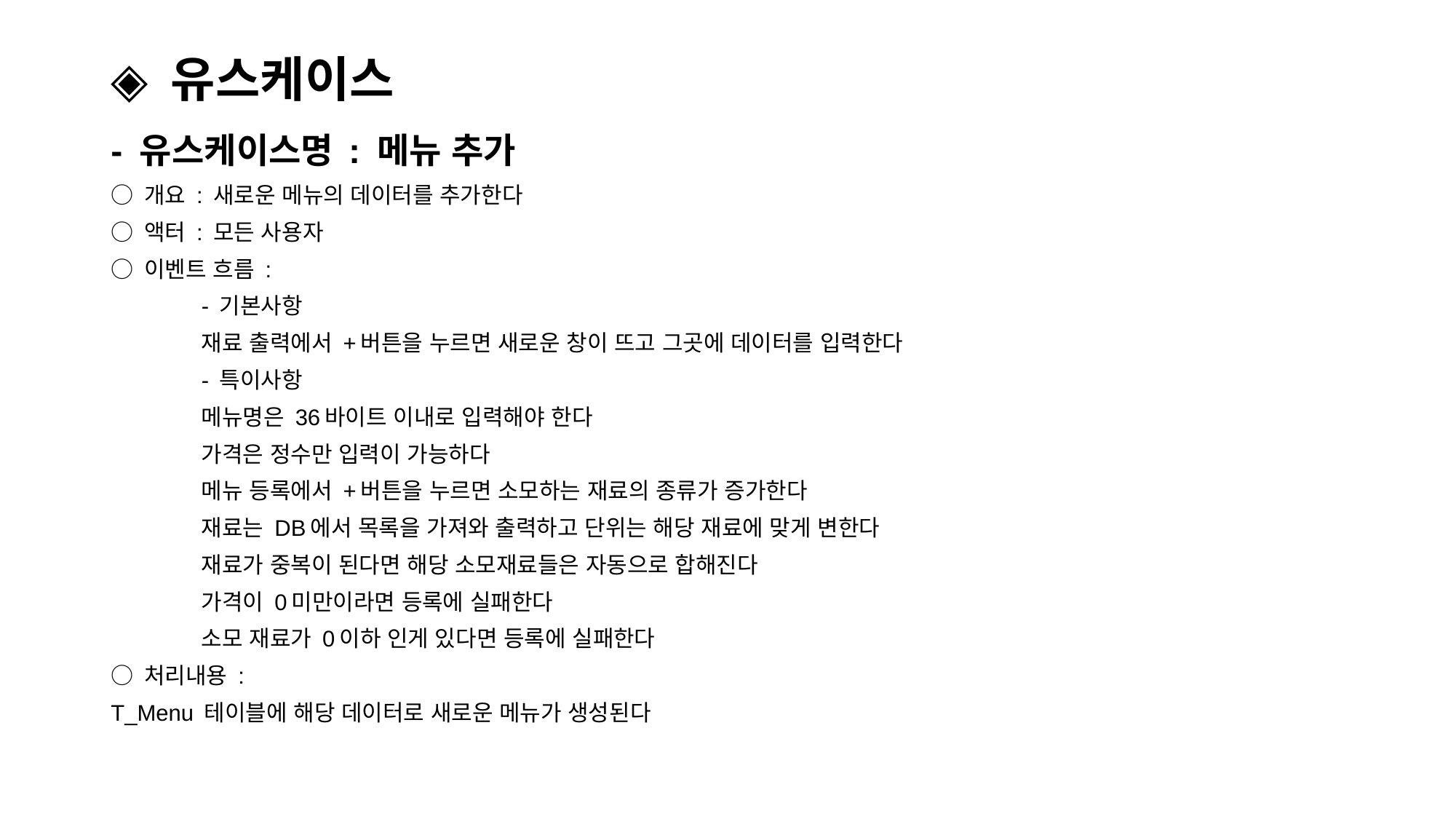

# ◈ 유스케이스
- 유스케이스명 : 메뉴 추가
○ 개요 : 새로운 메뉴의 데이터를 추가한다
○ 액터 : 모든 사용자
○ 이벤트 흐름 :
	- 기본사항
		재료 출력에서 +버튼을 누르면 새로운 창이 뜨고 그곳에 데이터를 입력한다
	- 특이사항
		메뉴명은 36바이트 이내로 입력해야 한다
		가격은 정수만 입력이 가능하다
		메뉴 등록에서 +버튼을 누르면 소모하는 재료의 종류가 증가한다
		재료는 DB에서 목록을 가져와 출력하고 단위는 해당 재료에 맞게 변한다
		재료가 중복이 된다면 해당 소모재료들은 자동으로 합해진다
		가격이 0미만이라면 등록에 실패한다
		소모 재료가 0이하 인게 있다면 등록에 실패한다
○ 처리내용 :
T_Menu 테이블에 해당 데이터로 새로운 메뉴가 생성된다